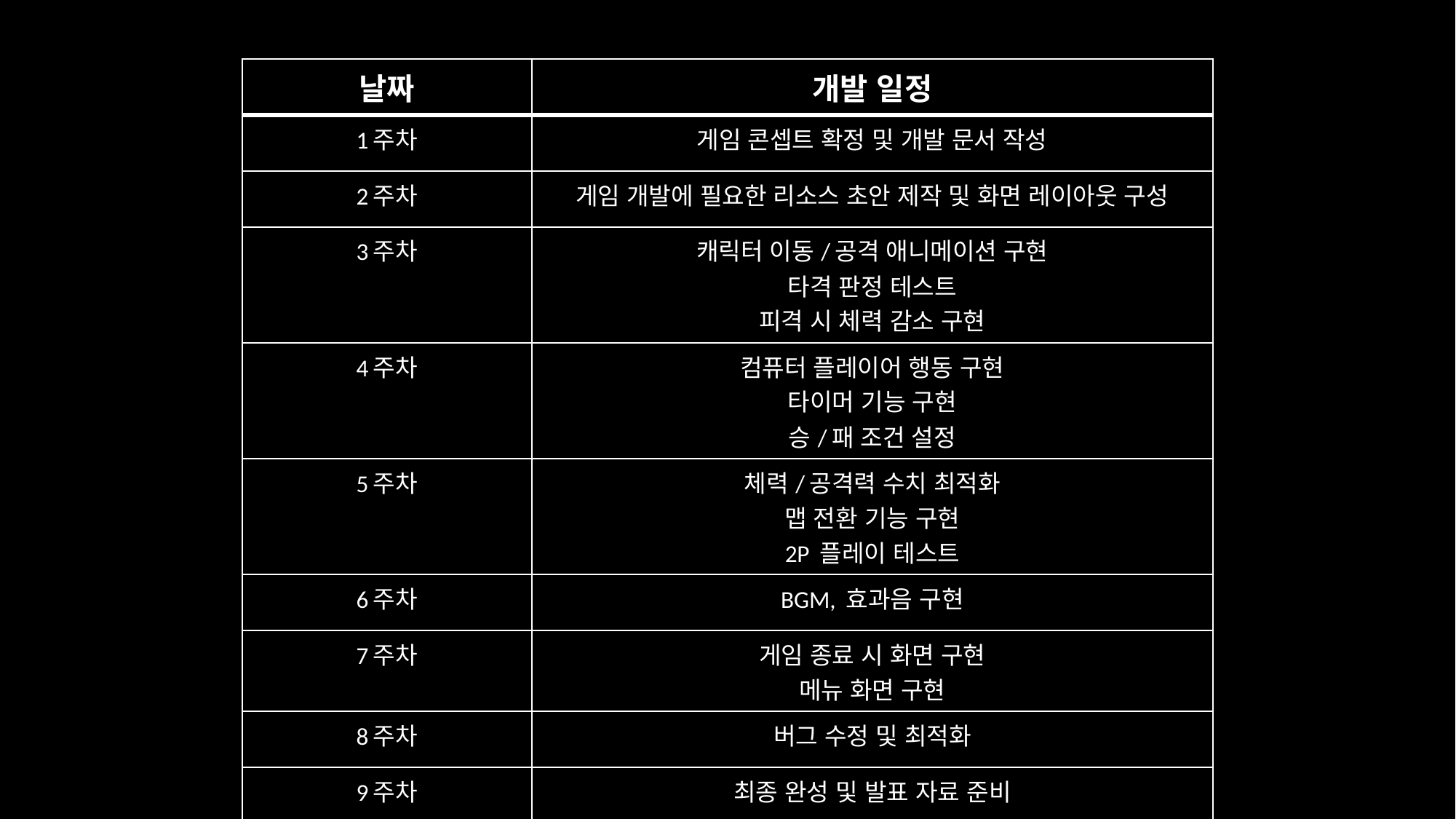

| 날짜 | 개발 일정 |
| --- | --- |
| 1주차 | 게임 콘셉트 확정 및 개발 문서 작성 |
| 2주차 | 게임 개발에 필요한 리소스 초안 제작 및 화면 레이아웃 구성 |
| 3주차 | 캐릭터 이동/공격 애니메이션 구현 타격 판정 테스트 피격 시 체력 감소 구현 |
| 4주차 | 컴퓨터 플레이어 행동 구현 타이머 기능 구현 승/패 조건 설정 |
| 5주차 | 체력/공격력 수치 최적화 맵 전환 기능 구현 2P 플레이 테스트 |
| 6주차 | BGM, 효과음 구현 |
| 7주차 | 게임 종료 시 화면 구현 메뉴 화면 구현 |
| 8주차 | 버그 수정 및 최적화 |
| 9주차 | 최종 완성 및 발표 자료 준비 |